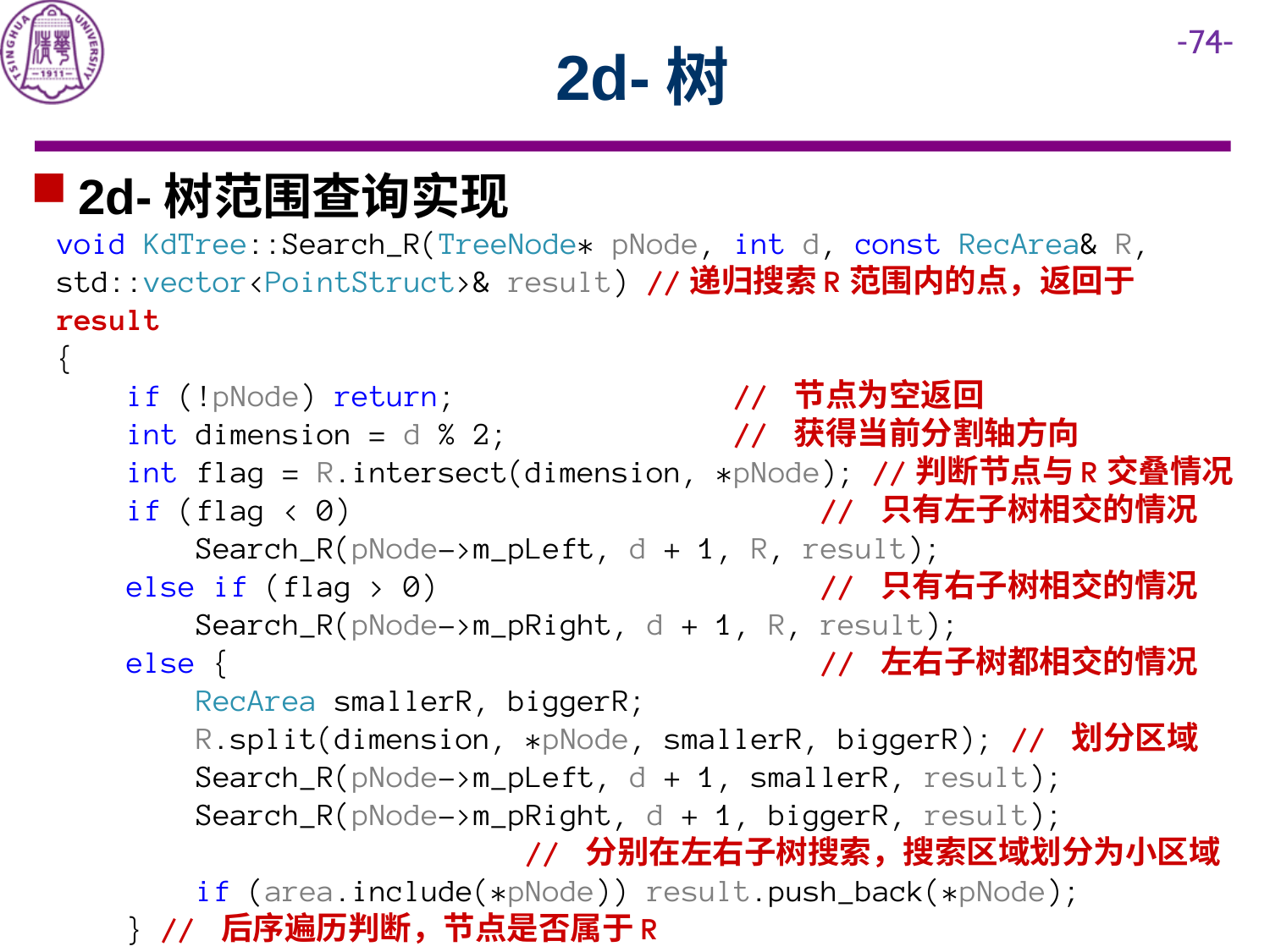

# 2d-树
2d-树范围查询实现
void KdTree::Search_R(TreeNode* pNode, int d, const RecArea& R, std::vector<PointStruct>& result) //递归搜索R范围内的点，返回于result
{
    if (!pNode) return;                // 节点为空返回
    int dimension = d % 2;             // 获得当前分割轴方向
    int flag = R.intersect(dimension, *pNode); //判断节点与R交叠情况
    if (flag < 0)                           // 只有左子树相交的情况
        Search_R(pNode->m_pLeft, d + 1, R, result);
    else if (flag > 0)                      // 只有右子树相交的情况
        Search_R(pNode->m_pRight, d + 1, R, result);
    else {                                  // 左右子树都相交的情况
        RecArea smallerR, biggerR;
        R.split(dimension, *pNode, smallerR, biggerR); // 划分区域
        Search_R(pNode->m_pLeft, d + 1, smallerR, result);
        Search_R(pNode->m_pRight, d + 1, biggerR, result);
                           // 分别在左右子树搜索，搜索区域划分为小区域
        if (area.include(*pNode)) result.push_back(*pNode);
    } // 后序遍历判断，节点是否属于R
}